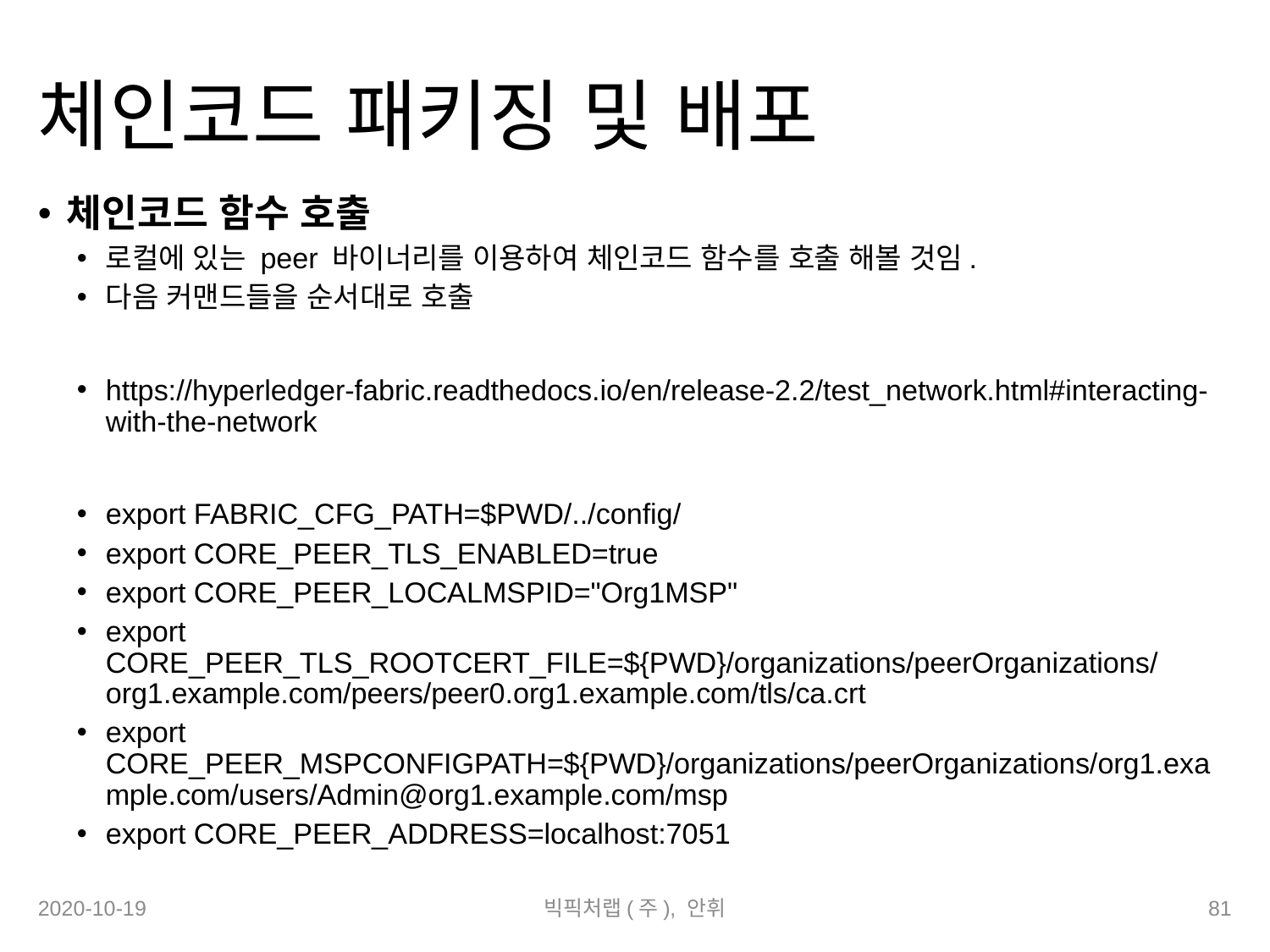

# 체인코드 패키징 및 배포
체인코드 함수 호출
로컬에 있는 peer 바이너리를 이용하여 체인코드 함수를 호출 해볼 것임.
다음 커맨드들을 순서대로 호출

https://hyperledger-fabric.readthedocs.io/en/release-2.2/test_network.html#interacting-with-the-network

export FABRIC_CFG_PATH=$PWD/../config/
export CORE_PEER_TLS_ENABLED=true
export CORE_PEER_LOCALMSPID="Org1MSP"
export CORE_PEER_TLS_ROOTCERT_FILE=${PWD}/organizations/peerOrganizations/org1.example.com/peers/peer0.org1.example.com/tls/ca.crt
export CORE_PEER_MSPCONFIGPATH=${PWD}/organizations/peerOrganizations/org1.example.com/users/Admin@org1.example.com/msp
export CORE_PEER_ADDRESS=localhost:7051
81
2020-10-19
빅픽처랩(주), 안휘